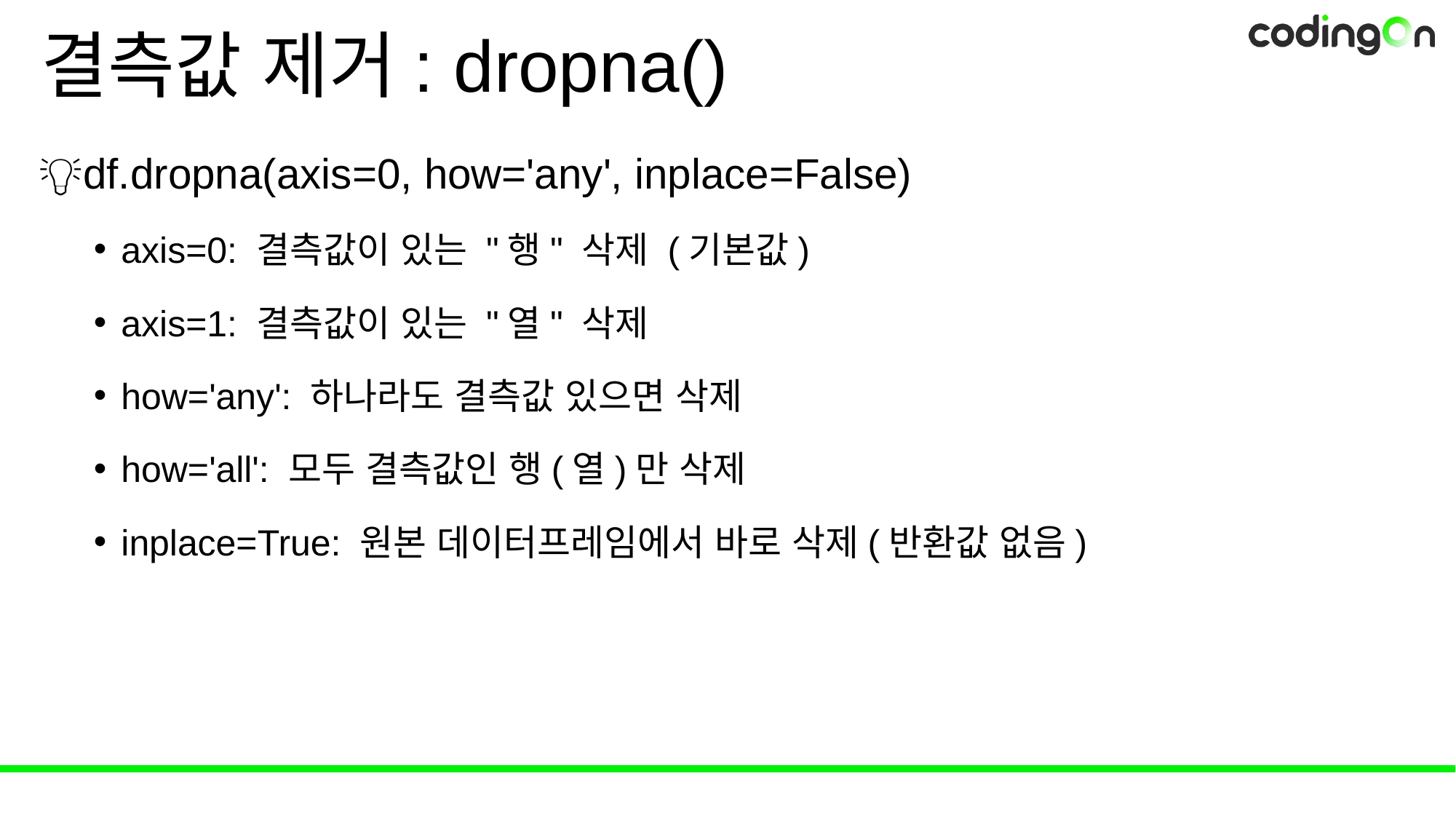

# 결측값 제거: dropna()
💡df.dropna(axis=0, how='any', inplace=False)
axis=0: 결측값이 있는 "행" 삭제 (기본값)
axis=1: 결측값이 있는 "열" 삭제
how='any': 하나라도 결측값 있으면 삭제
how='all': 모두 결측값인 행(열)만 삭제
inplace=True: 원본 데이터프레임에서 바로 삭제(반환값 없음)